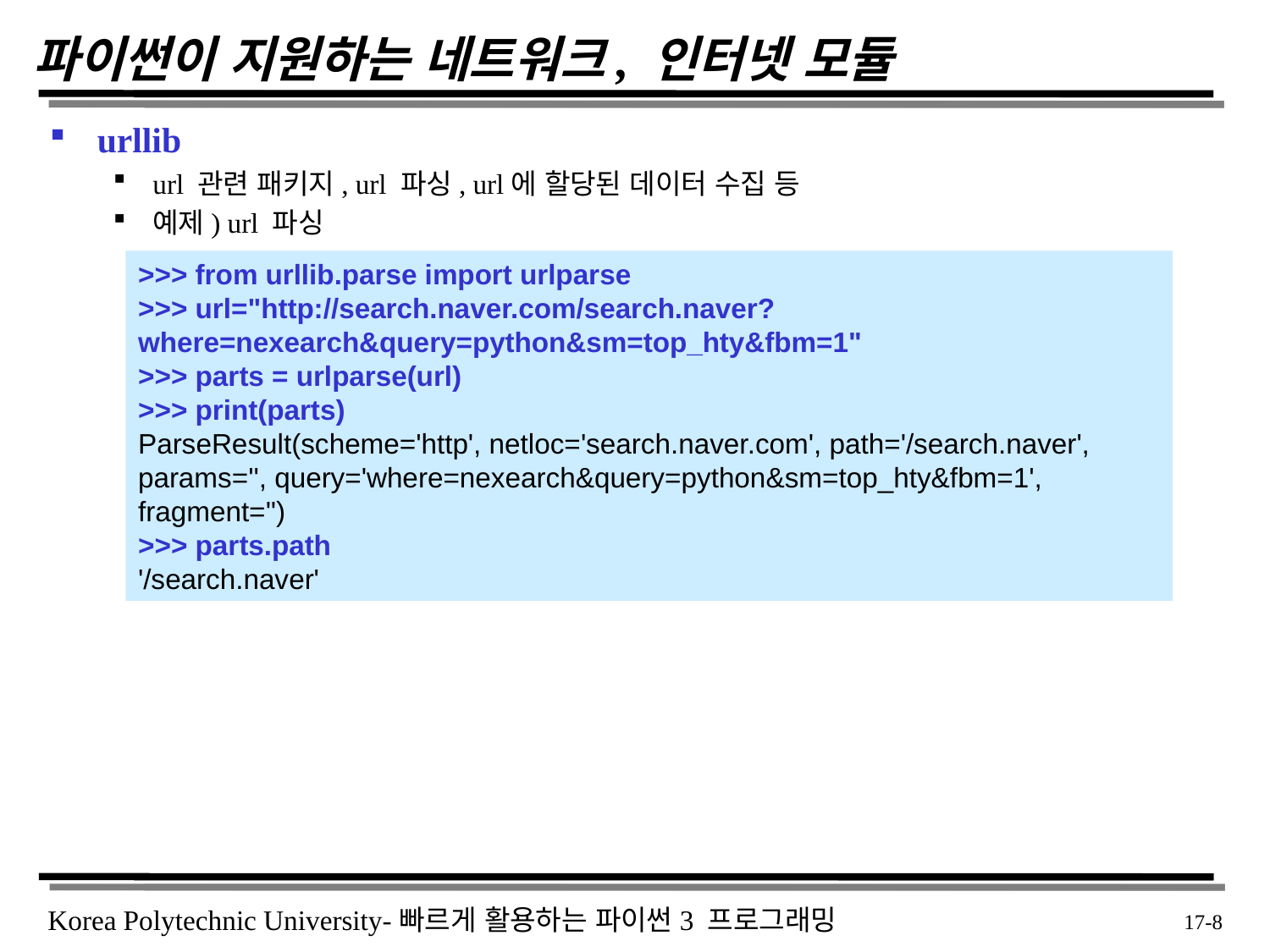

# 파이썬이 지원하는 네트워크, 인터넷 모듈
urllib
url 관련 패키지, url 파싱, url에 할당된 데이터 수집 등
예제) url 파싱

>>> from urllib.parse import urlparse
>>> url="http://search.naver.com/search.naver?where=nexearch&query=python&sm=top_hty&fbm=1"
>>> parts = urlparse(url)
>>> print(parts)
ParseResult(scheme='http', netloc='search.naver.com', path='/search.naver', params='', query='where=nexearch&query=python&sm=top_hty&fbm=1', fragment='')
>>> parts.path
'/search.naver'
 17-8